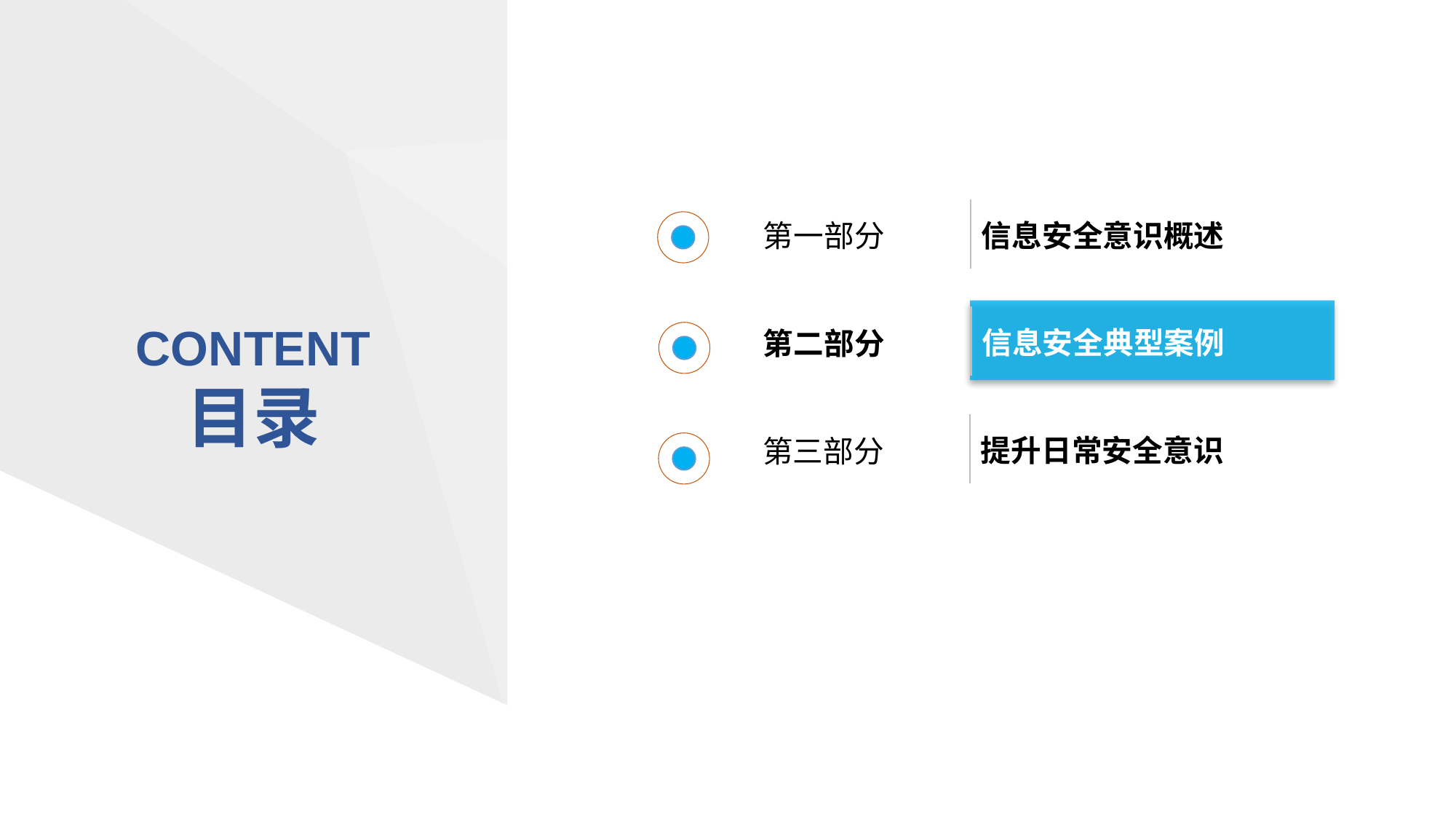

信息安全意识概述

第一部分

CONTENT
目录
信息安全典型案例
第二部分

提升日常安全意识
第三部分

8

信息安全意识培训